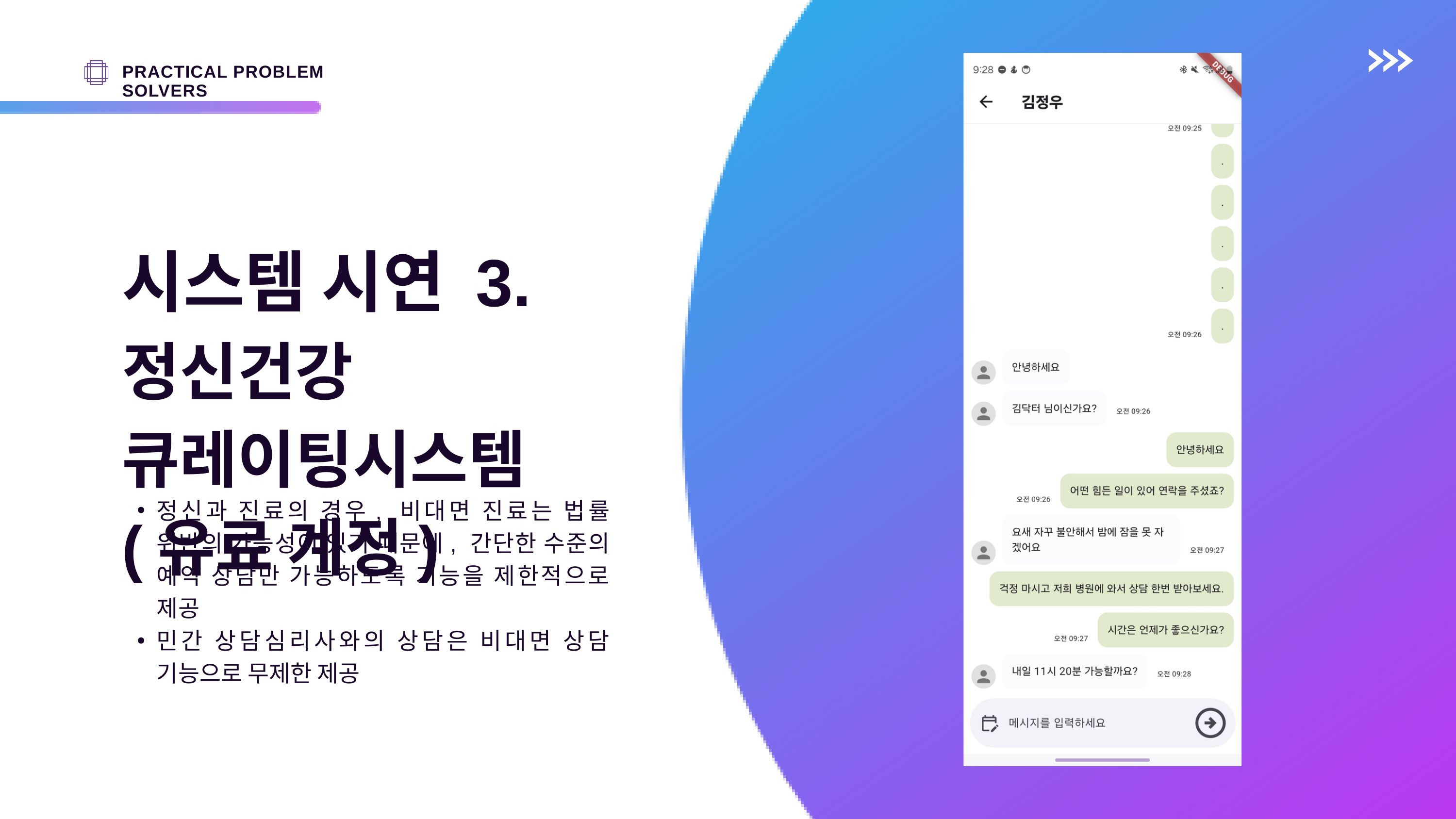

PRACTICAL PROBLEM SOLVERS

시스템 시연 3.
정신건강 큐레이팅시스템 (유료 계정)
정신과 진료의 경우, 비대면 진료는 법률 위반의 가능성이 있기 때문에, 간단한 수준의 예약 상담만 가능하도록 기능을 제한적으로 제공
민간 상담심리사와의 상담은 비대면 상담 기능으로 무제한 제공